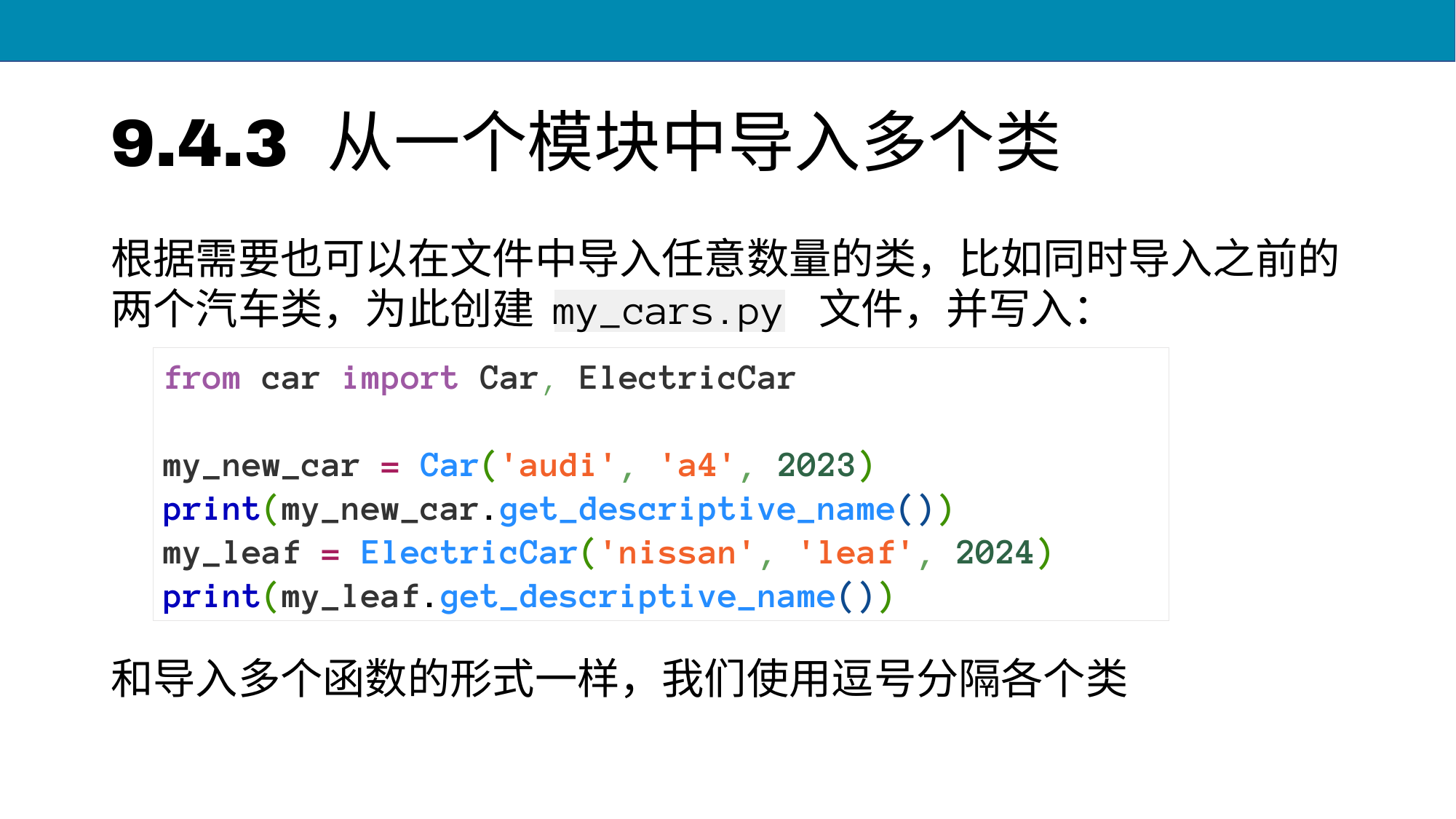

# 9.4.3 从一个模块中导入多个类
根据需要也可以在文件中导入任意数量的类，比如同时导入之前的两个汽车类，为此创建 my_cars.py 文件，并写入：

和导入多个函数的形式一样，我们使用逗号分隔各个类
from car import Car, ElectricCar
my_new_car = Car('audi', 'a4', 2023)
print(my_new_car.get_descriptive_name())
my_leaf = ElectricCar('nissan', 'leaf', 2024)
print(my_leaf.get_descriptive_name())